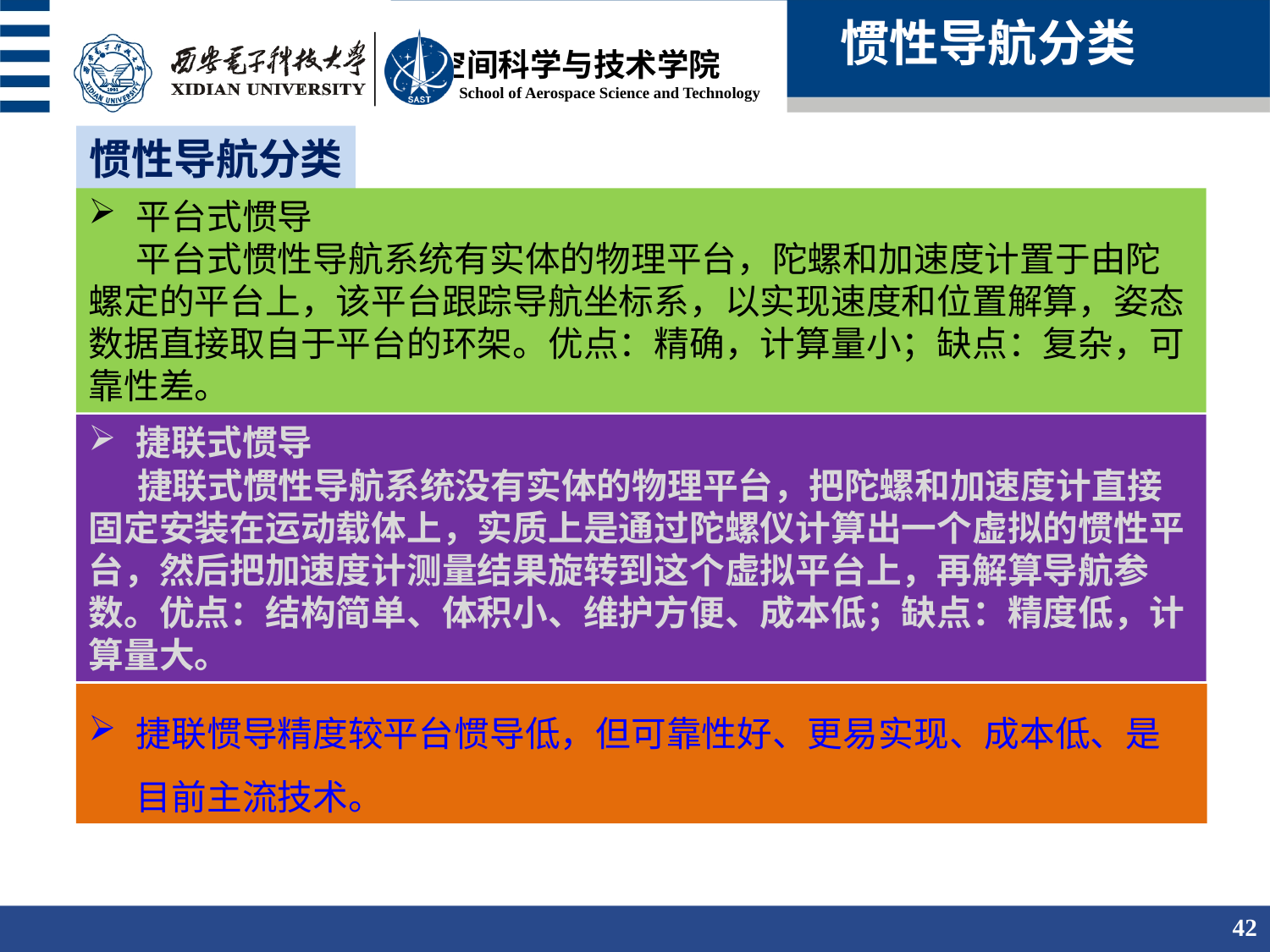

惯性导航分类
惯性导航分类
平台式惯导
     平台式惯性导航系统有实体的物理平台，陀螺和加速度计置于由陀螺定的平台上，该平台跟踪导航坐标系，以实现速度和位置解算，姿态数据直接取自于平台的环架。优点：精确，计算量小；缺点：复杂，可靠性差。
捷联式惯导
     捷联式惯性导航系统没有实体的物理平台，把陀螺和加速度计直接固定安装在运动载体上，实质上是通过陀螺仪计算出一个虚拟的惯性平台，然后把加速度计测量结果旋转到这个虚拟平台上，再解算导航参数。优点：结构简单、体积小、维护方便、成本低；缺点：精度低，计算量大。
捷联惯导精度较平台惯导低，但可靠性好、更易实现、成本低、是目前主流技术。